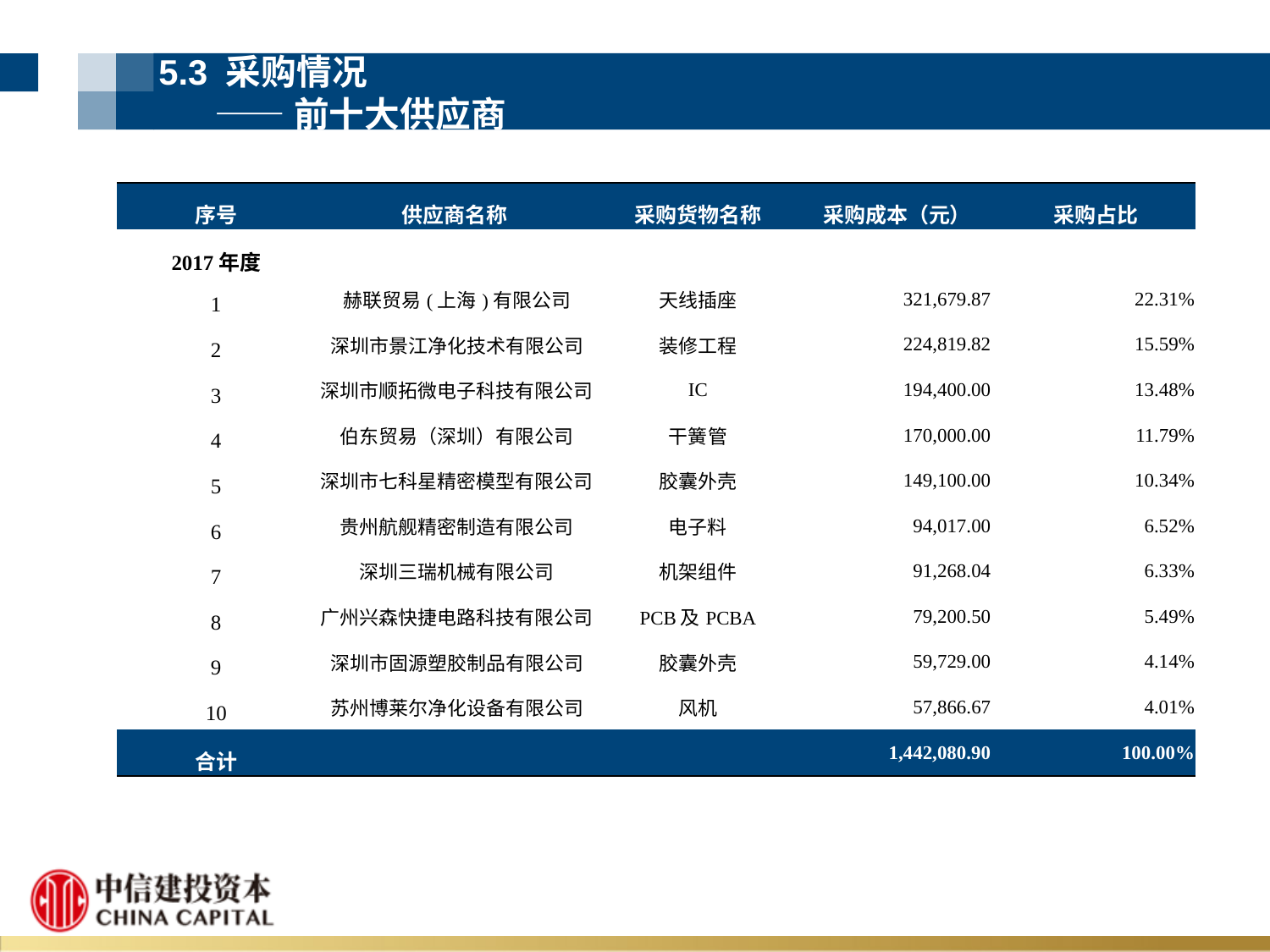

5.3 采购情况
       ——前十大供应商
| 序号 | 供应商名称 | 采购货物名称 | 采购成本（元） | 采购占比 |
| --- | --- | --- | --- | --- |
| 2017年度 |  |  |  |  |
| 1 | 赫联贸易(上海)有限公司 | 天线插座 | 321,679.87 | 22.31% |
| 2 | 深圳市景江净化技术有限公司 | 装修工程 | 224,819.82 | 15.59% |
| 3 | 深圳市顺拓微电子科技有限公司 | IC | 194,400.00 | 13.48% |
| 4 | 伯东贸易（深圳）有限公司 | 干簧管 | 170,000.00 | 11.79% |
| 5 | 深圳市七科星精密模型有限公司 | 胶囊外壳 | 149,100.00 | 10.34% |
| 6 | 贵州航舰精密制造有限公司 | 电子料 | 94,017.00 | 6.52% |
| 7 | 深圳三瑞机械有限公司 | 机架组件 | 91,268.04 | 6.33% |
| 8 | 广州兴森快捷电路科技有限公司 | PCB及PCBA | 79,200.50 | 5.49% |
| 9 | 深圳市固源塑胶制品有限公司 | 胶囊外壳 | 59,729.00 | 4.14% |
| 10 | 苏州博莱尔净化设备有限公司 | 风机 | 57,866.67 | 4.01% |
| 合计 |  |  | 1,442,080.90 | 100.00% |